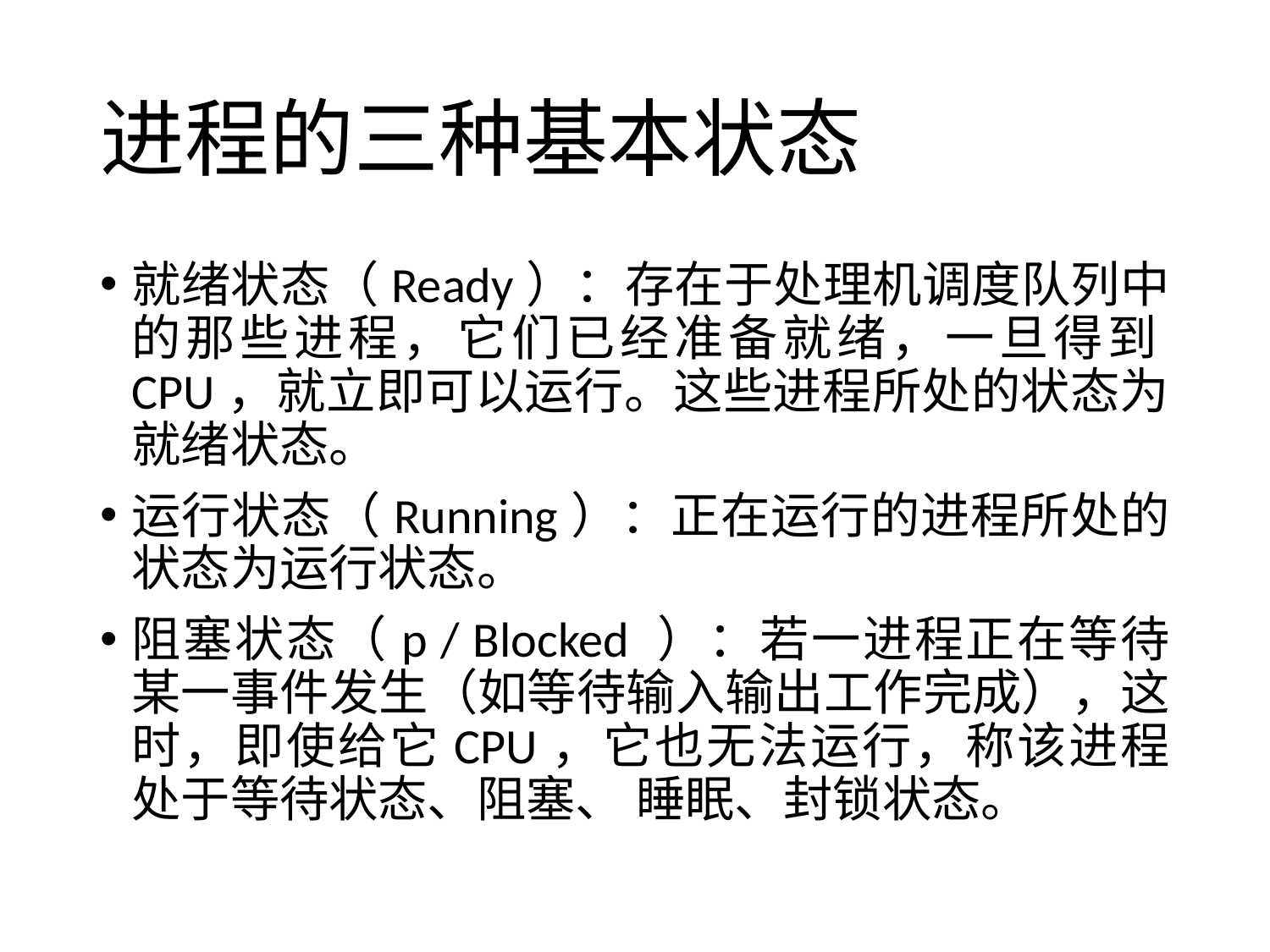

# 进程的三种基本状态
就绪状态（Ready）：存在于处理机调度队列中的那些进程，它们已经准备就绪，一旦得到CPU，就立即可以运行。这些进程所处的状态为就绪状态。
运行状态（Running）：正在运行的进程所处的状态为运行状态。
阻塞状态（p / Blocked ）：若一进程正在等待某一事件发生（如等待输入输出工作完成），这时，即使给它CPU，它也无法运行，称该进程处于等待状态、阻塞、 睡眠、封锁状态。